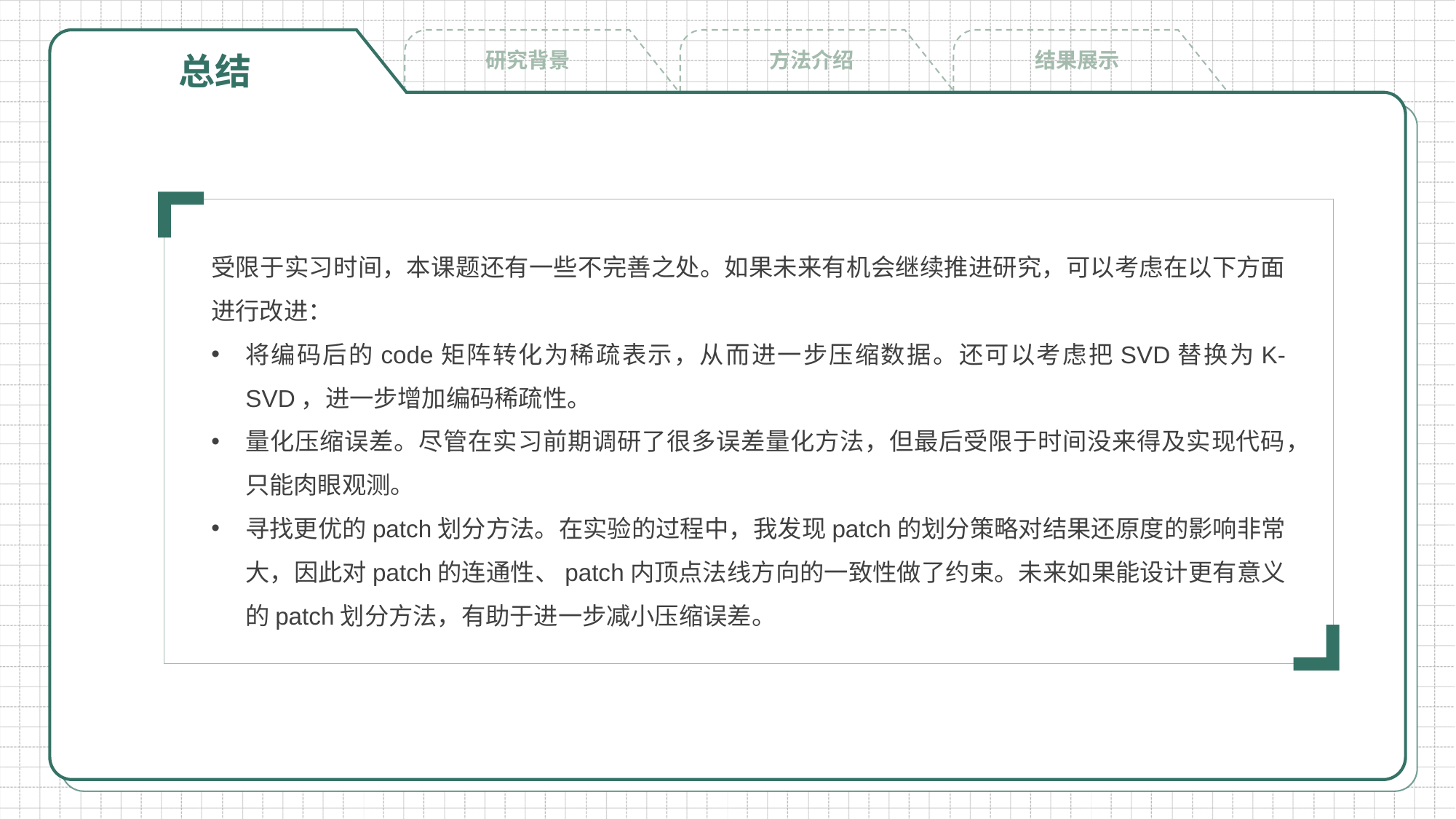

方法介绍
研究背景
结果展示
总结

受限于实习时间，本课题还有一些不完善之处。如果未来有机会继续推进研究，可以考虑在以下方面进行改进：
将编码后的code矩阵转化为稀疏表示，从而进一步压缩数据。还可以考虑把SVD替换为K-SVD，进一步增加编码稀疏性。
量化压缩误差。尽管在实习前期调研了很多误差量化方法，但最后受限于时间没来得及实现代码，只能肉眼观测。
寻找更优的patch划分方法。在实验的过程中，我发现patch的划分策略对结果还原度的影响非常大，因此对patch的连通性、patch内顶点法线方向的一致性做了约束。未来如果能设计更有意义的patch划分方法，有助于进一步减小压缩误差。